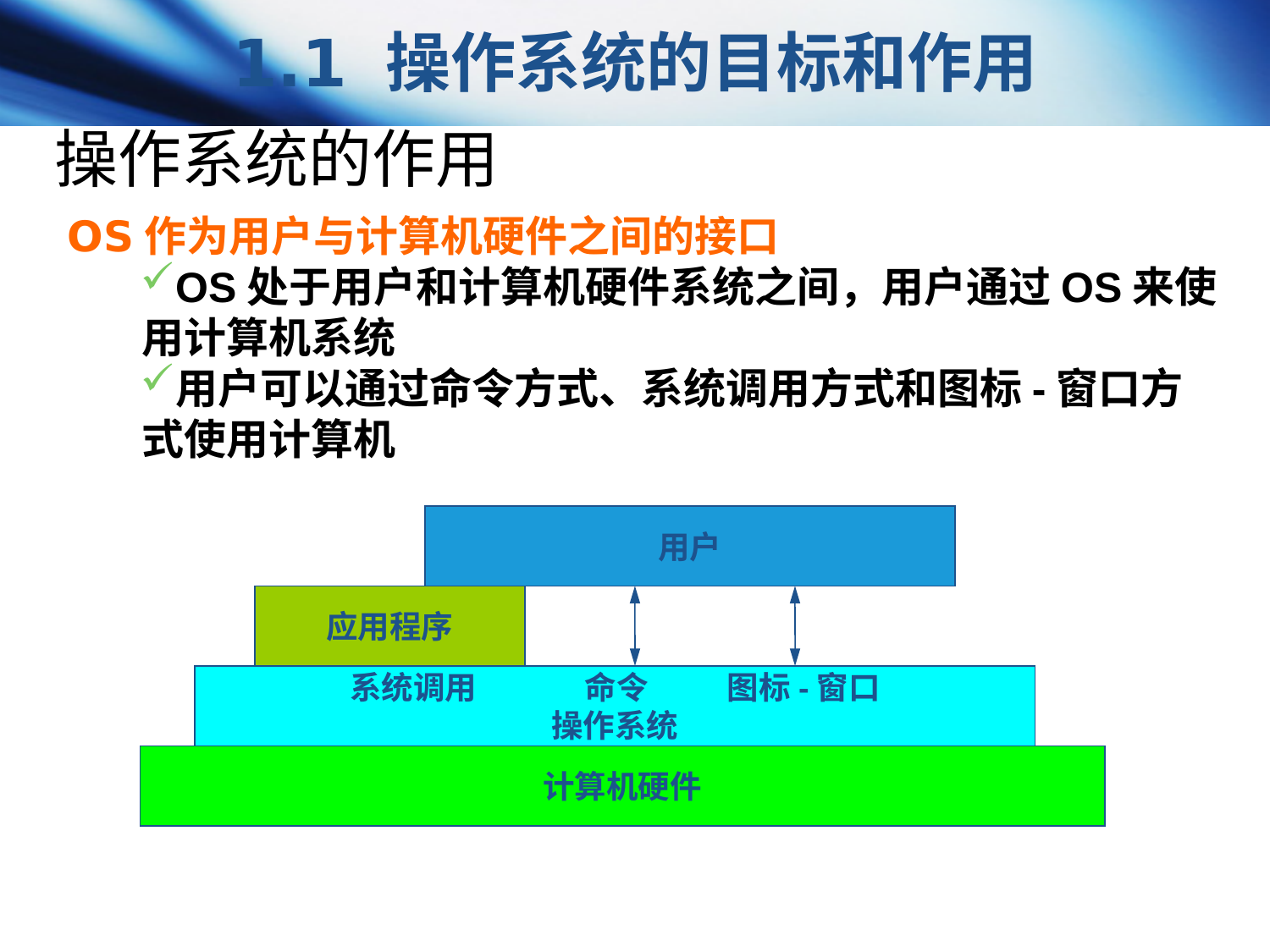

1.1 操作系统的目标和作用
操作系统的作用
OS作为用户与计算机硬件之间的接口
OS处于用户和计算机硬件系统之间，用户通过OS来使用计算机系统
用户可以通过命令方式、系统调用方式和图标-窗口方式使用计算机
用户
应用程序

系统调用               命令           图标-窗口
操作系统
计算机硬件